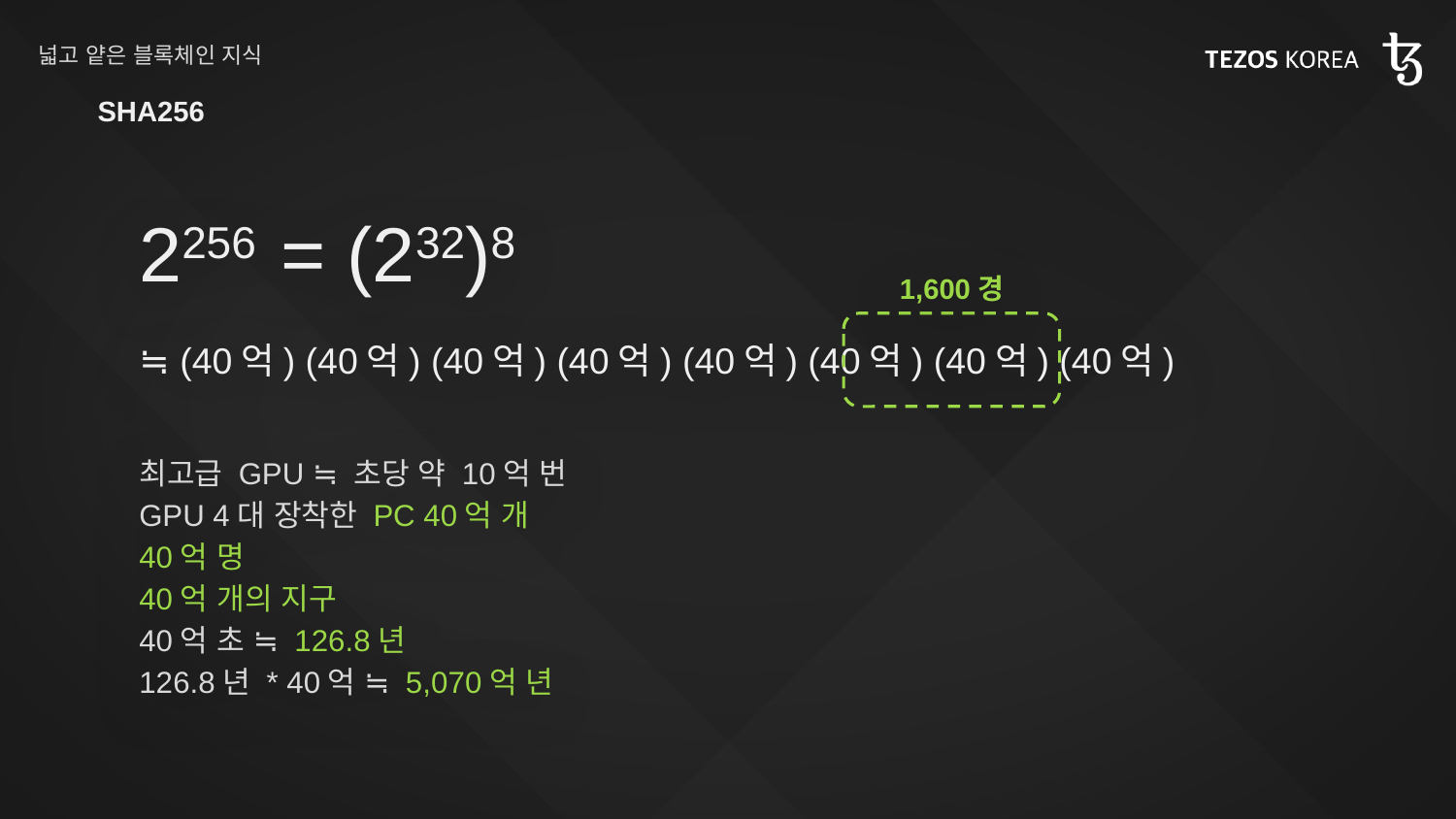

# 넓고 얕은 블록체인 지식
SHA256
2256  = (232)8
1,600경
≒ (40억) (40억) (40억) (40억) (40억) (40억) (40억) (40억)

최고급 GPU ≒ 초당 약 10억 번
GPU 4대 장착한 PC 40억 개
40억 명
40억 개의 지구
40억 초 ≒ 126.8년
126.8년 * 40억 ≒ 5,070억 년